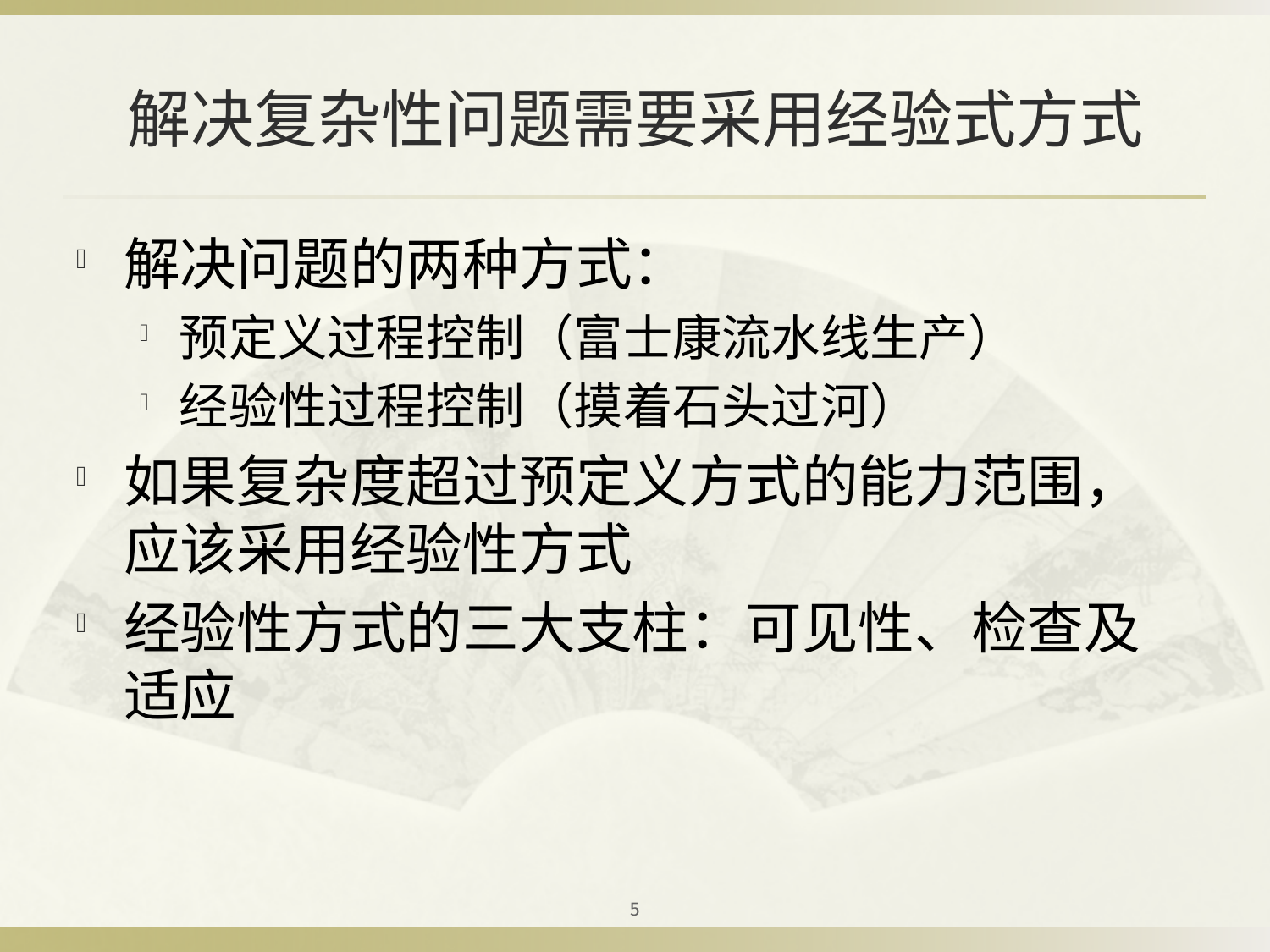

# 解决复杂性问题需要采用经验式方式
解决问题的两种方式：
预定义过程控制（富士康流水线生产）
经验性过程控制（摸着石头过河）
如果复杂度超过预定义方式的能力范围，应该采用经验性方式
经验性方式的三大支柱：可见性、检查及适应
5